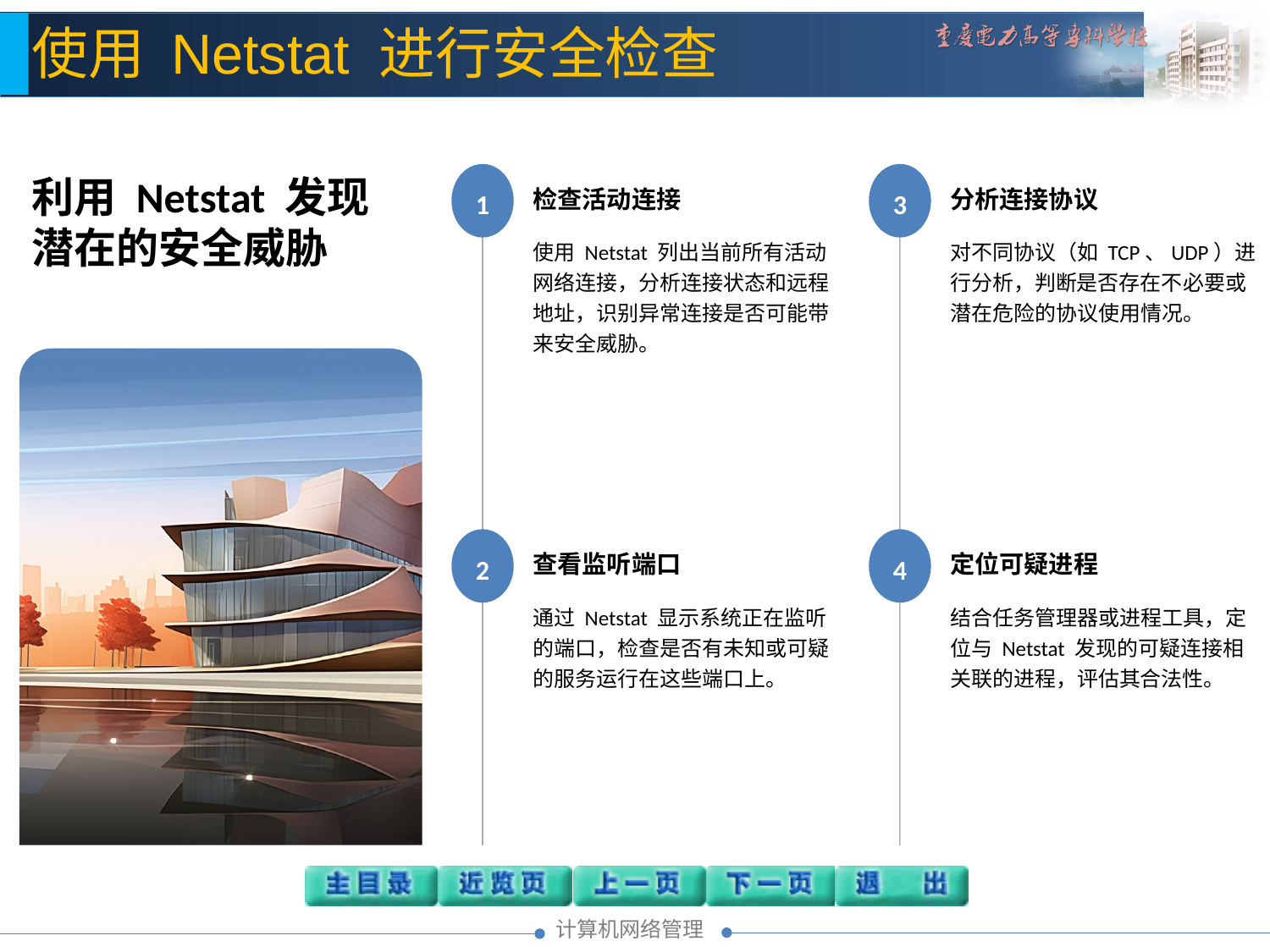

使用 Netstat 进行安全检查
利用 Netstat 发现潜在的安全威胁
1
检查活动连接
使用 Netstat 列出当前所有活动网络连接，分析连接状态和远程地址，识别异常连接是否可能带来安全威胁。
3
分析连接协议
对不同协议（如 TCP、UDP）进行分析，判断是否存在不必要或潜在危险的协议使用情况。
2
查看监听端口
通过 Netstat 显示系统正在监听的端口，检查是否有未知或可疑的服务运行在这些端口上。
4
定位可疑进程
结合任务管理器或进程工具，定位与 Netstat 发现的可疑连接相关联的进程，评估其合法性。